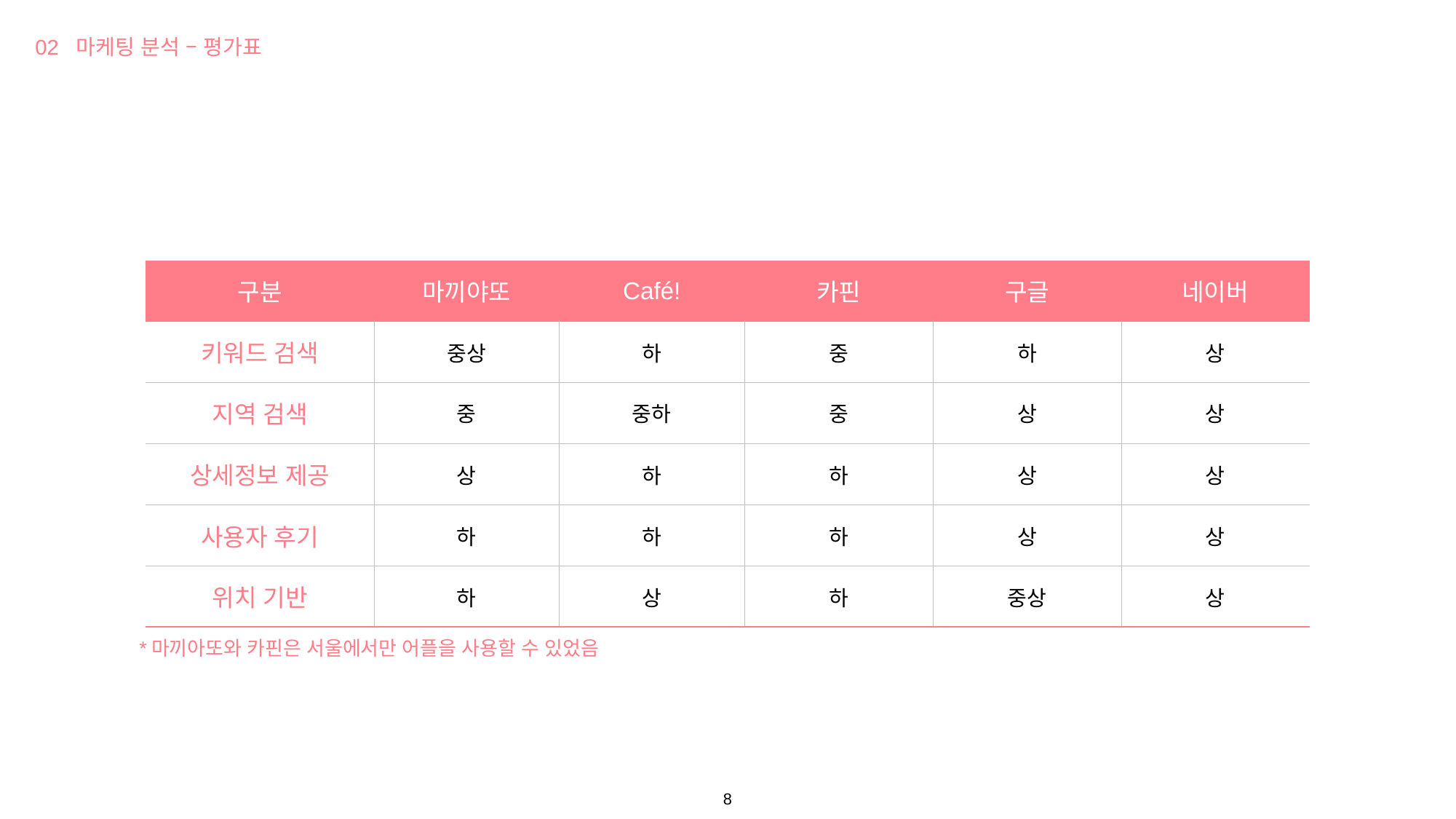

02  마케팅 분석 – 평가표
| 구분 | 마끼야또 | Café! | 카핀 | 구글 | 네이버 |
| --- | --- | --- | --- | --- | --- |
| 키워드 검색 | 중상 | 하 | 중 | 하 | 상 |
| 지역 검색 | 중 | 중하 | 중 | 상 | 상 |
| 상세정보 제공 | 상 | 하 | 하 | 상 | 상 |
| 사용자 후기 | 하 | 하 | 하 | 상 | 상 |
| 위치 기반 | 하 | 상 | 하 | 중상 | 상 |
*마끼아또와 카핀은 서울에서만 어플을 사용할 수 있었음
8